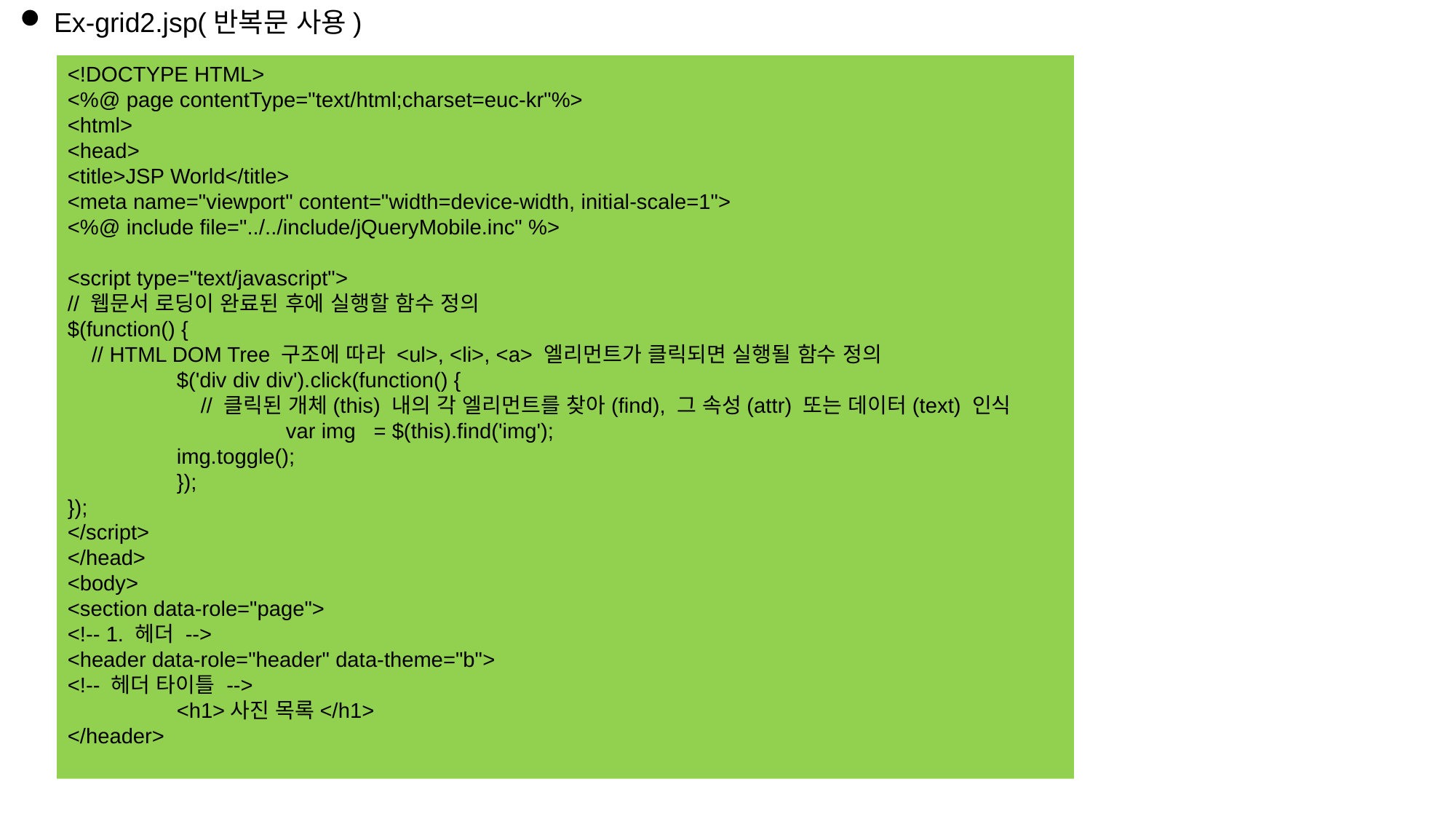

Ex-grid2.jsp(반복문 사용)
<!DOCTYPE HTML>
<%@ page contentType="text/html;charset=euc-kr"%>
<html>
<head>
<title>JSP World</title>
<meta name="viewport" content="width=device-width, initial-scale=1">
<%@ include file="../../include/jQueryMobile.inc" %>

<script type="text/javascript">
// 웹문서 로딩이 완료된 후에 실행할 함수 정의
$(function() {
    // HTML DOM Tree 구조에 따라 <ul>, <li>, <a> 엘리먼트가 클릭되면 실행될 함수 정의
	$('div div div').click(function() {
	    // 클릭된 개체(this) 내의 각 엘리먼트를 찾아(find), 그 속성(attr) 또는 데이터(text) 인식
		var img   = $(this).find('img');
       	img.toggle();
	});
});
</script>
</head>
<body>
<section data-role="page">
<!-- 1. 헤더 -->
<header data-role="header" data-theme="b">
<!-- 헤더 타이틀 -->
	<h1>사진 목록</h1>
</header>